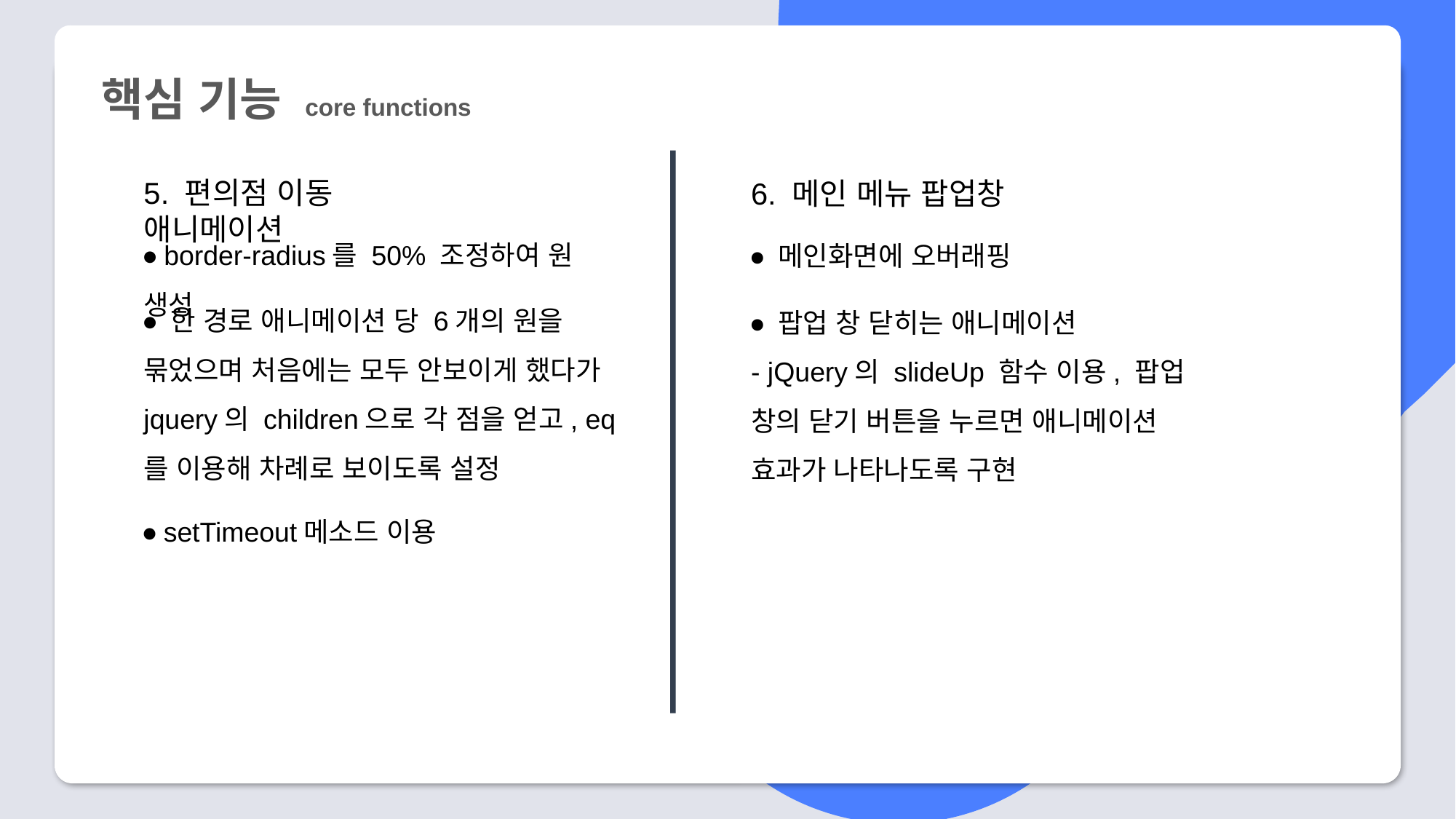

핵심 기능 core functions

5. 편의점 이동 애니메이션
⦁ border-radius를 50% 조정하여 원 생성
⦁ 한 경로 애니메이션 당 6개의 원을 묶었으며 처음에는 모두 안보이게 했다가 jquery의 children으로 각 점을 얻고, eq를 이용해 차례로 보이도록 설정
⦁ setTimeout메소드 이용
6. 메인 메뉴 팝업창
⦁ 메인화면에 오버래핑

⦁ 팝업 창 닫히는 애니메이션
- jQuery의 slideUp 함수 이용, 팝업 창의 닫기 버튼을 누르면 애니메이션 효과가 나타나도록 구현